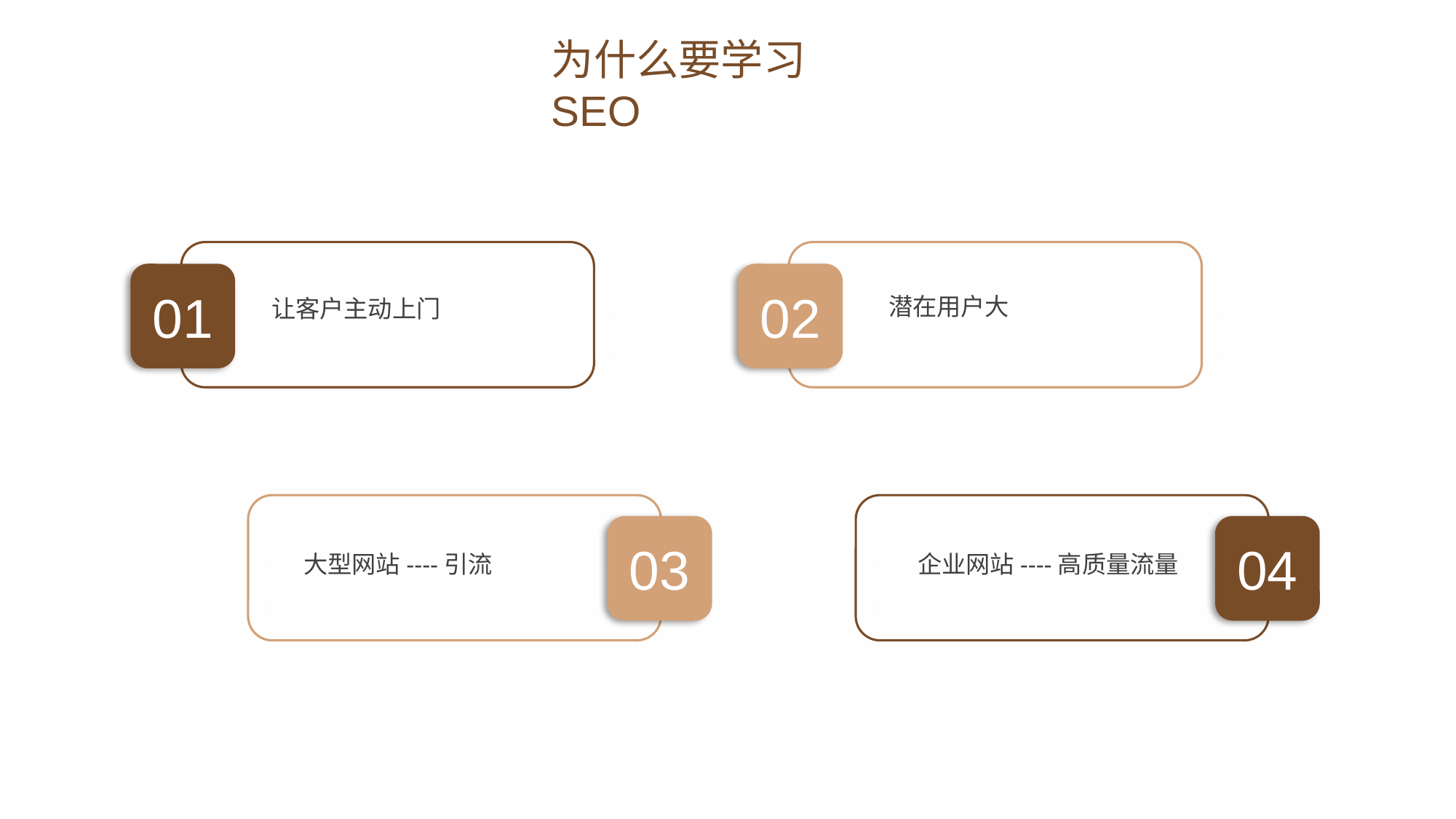

为什么要学习SEO

01
让客户主动上门

02
潜在用户大

03
大型网站----引流

04
企业网站----高质量流量